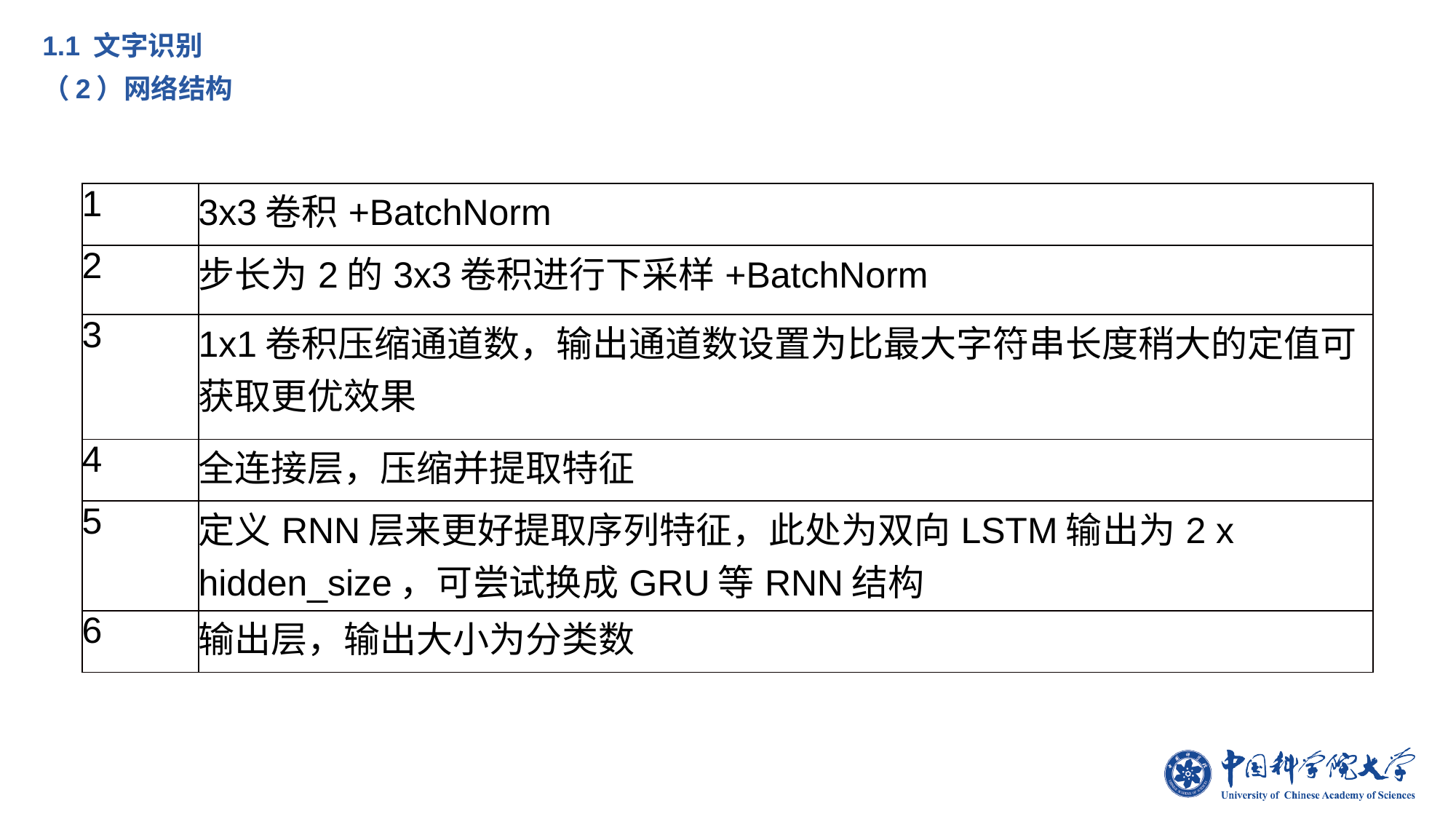

1.1 文字识别
（2）网络结构
| 1 | 3x3卷积+BatchNorm |
| --- | --- |
| 2 | 步长为2的3x3卷积进行下采样+BatchNorm |
| 3 | 1x1卷积压缩通道数，输出通道数设置为比最大字符串长度稍大的定值可获取更优效果 |
| 4 | 全连接层，压缩并提取特征 |
| 5 | 定义RNN层来更好提取序列特征，此处为双向LSTM输出为2 x hidden\_size，可尝试换成GRU等RNN结构 |
| 6 | 输出层，输出大小为分类数 |